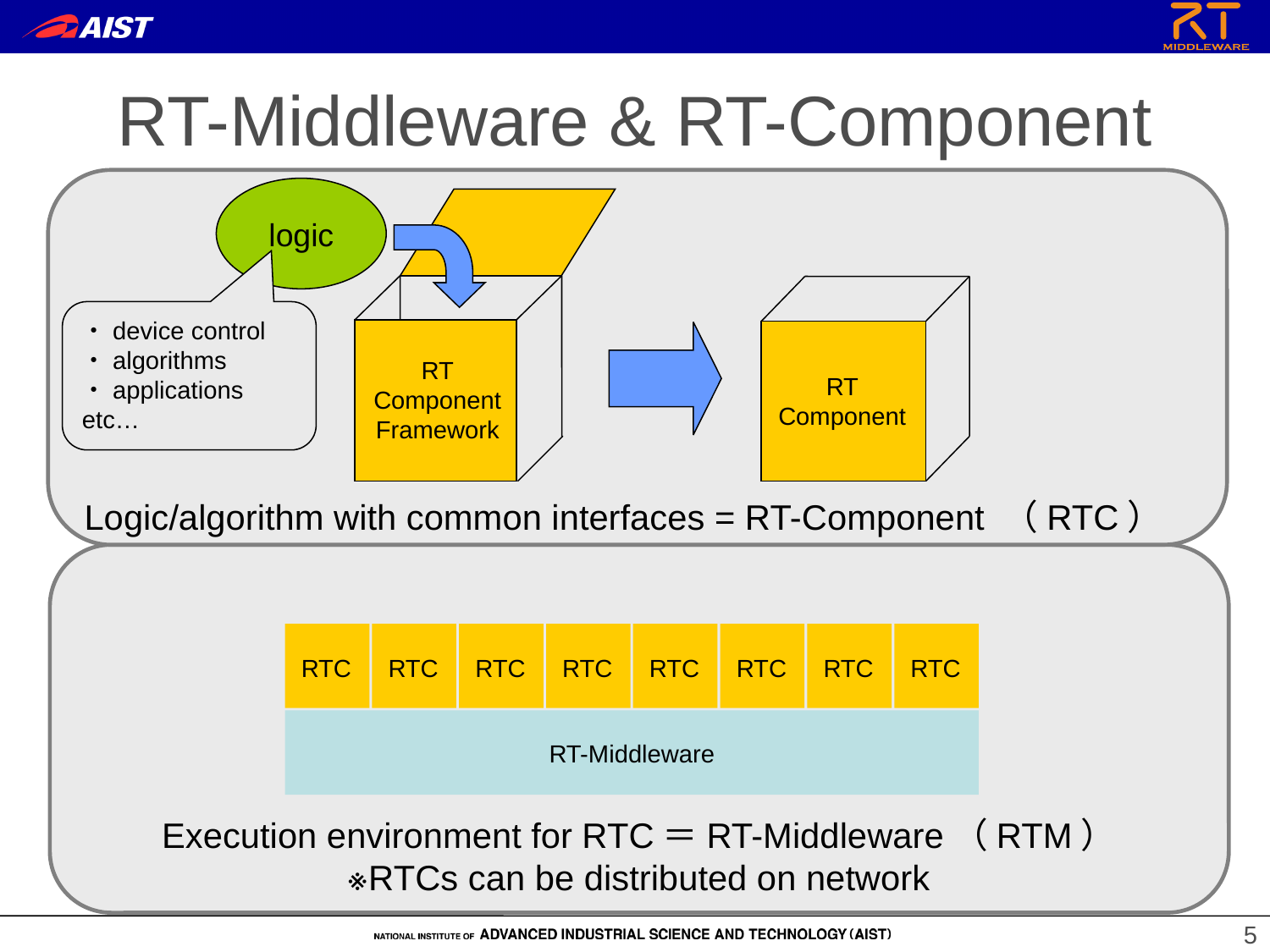

# RT-Middleware & RT-Component

logic

RT
Component
Framework

RT
Component

・device control
・algorithms
・applications
etc…

Logic/algorithm with common interfaces = RT-Component （RTC）

RTC

RTC

RTC

RTC

RTC

RTC

RTC

RTC
RT-Middleware
Execution environment for RTC＝RT-Middleware（RTM）
※RTCs can be distributed on network
5